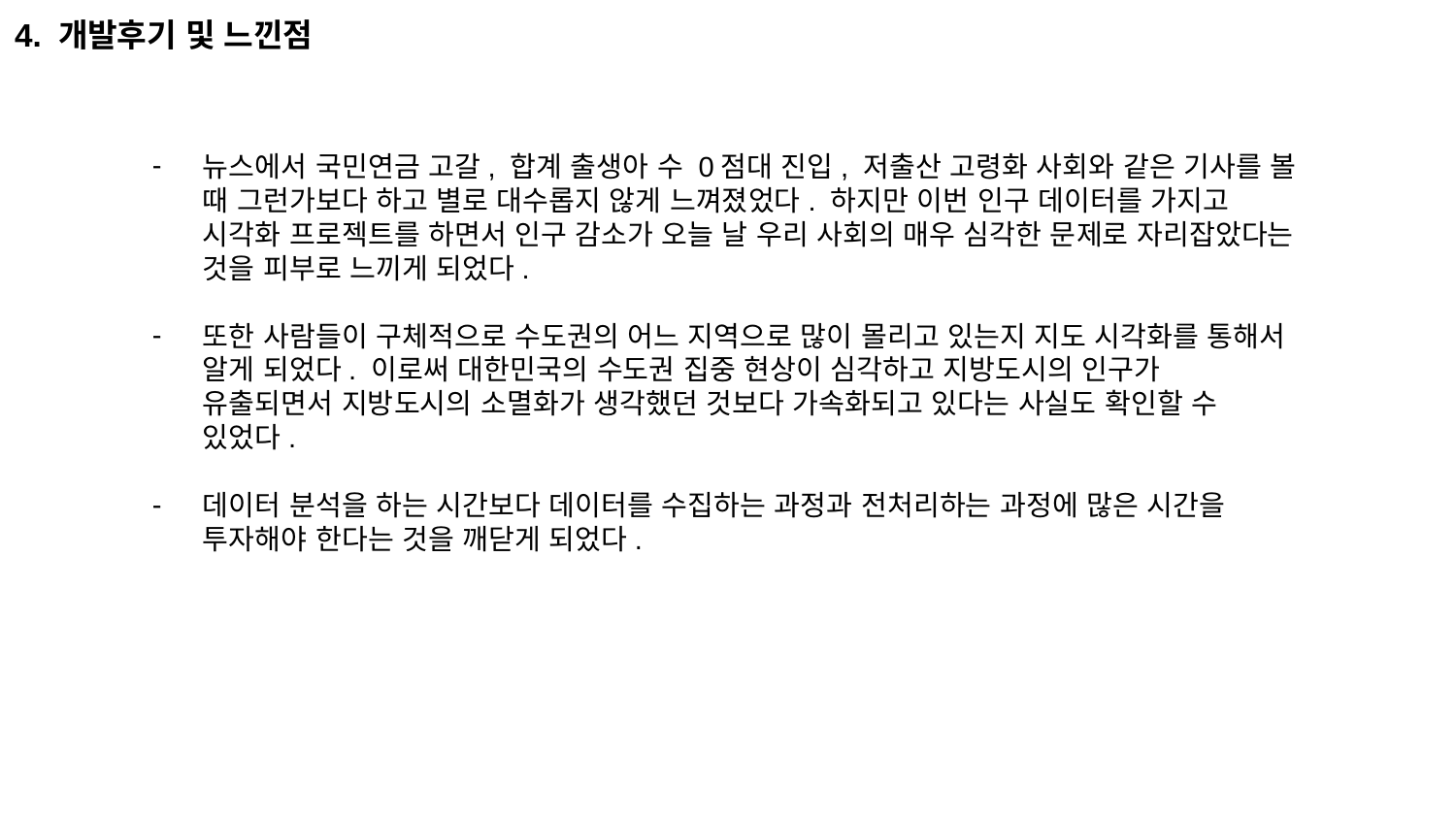

4. 개발후기 및 느낀점
뉴스에서 국민연금 고갈, 합계 출생아 수 0점대 진입, 저출산 고령화 사회와 같은 기사를 볼 때 그런가보다 하고 별로 대수롭지 않게 느껴졌었다. 하지만 이번 인구 데이터를 가지고 시각화 프로젝트를 하면서 인구 감소가 오늘 날 우리 사회의 매우 심각한 문제로 자리잡았다는 것을 피부로 느끼게 되었다.

또한 사람들이 구체적으로 수도권의 어느 지역으로 많이 몰리고 있는지 지도 시각화를 통해서  알게 되었다. 이로써 대한민국의 수도권 집중 현상이 심각하고 지방도시의 인구가 유출되면서 지방도시의 소멸화가 생각했던 것보다 가속화되고 있다는 사실도 확인할 수 있었다.

데이터 분석을 하는 시간보다 데이터를 수집하는 과정과 전처리하는 과정에 많은 시간을 투자해야 한다는 것을 깨닫게 되었다.